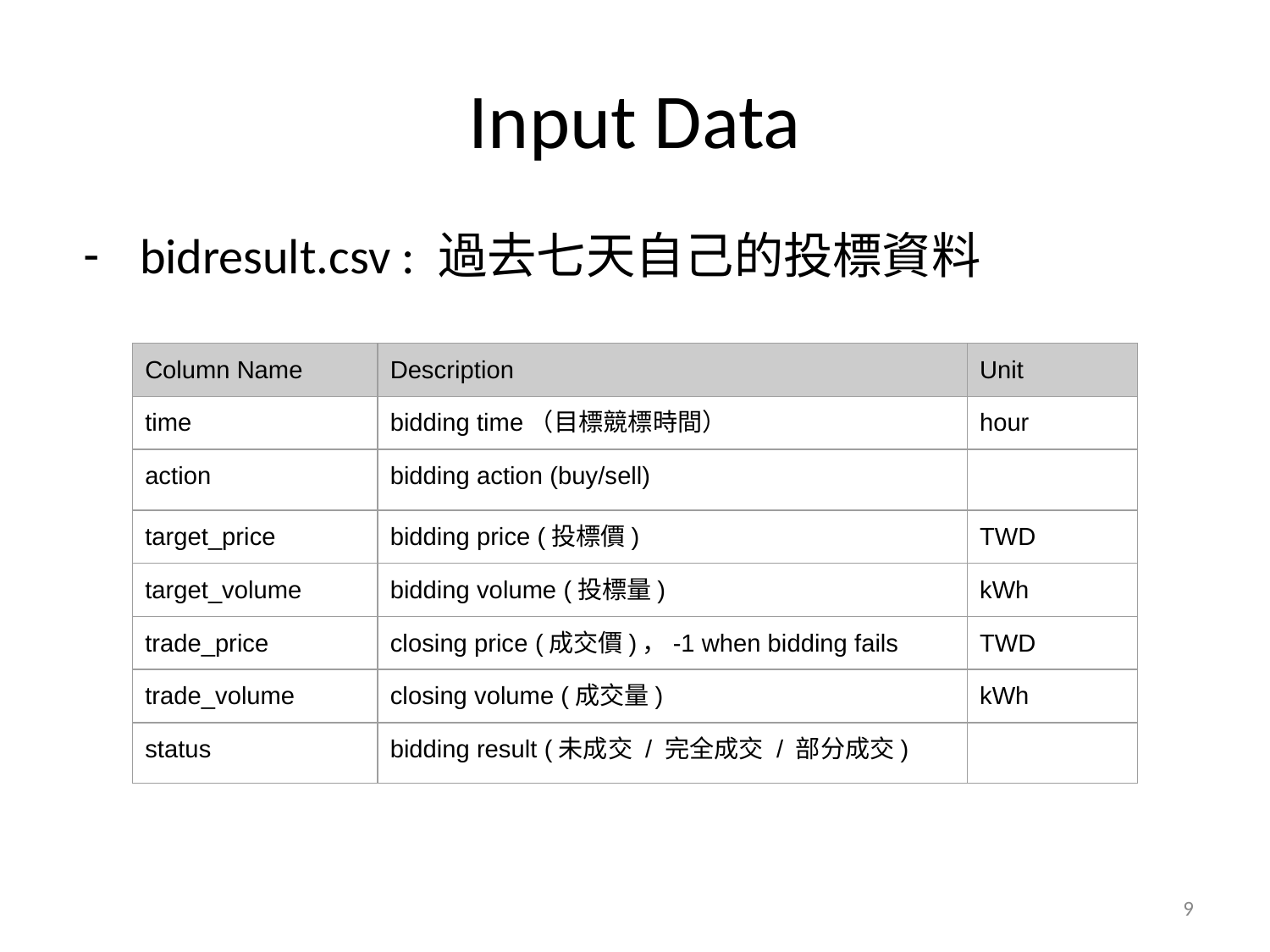

# Input Data
bidresult.csv : 過去七天自己的投標資料

| Column Name | Description | Unit |
| --- | --- | --- |
| time | bidding time（目標競標時間） | hour |
| action | bidding action (buy/sell) |  |
| target\_price | bidding price (投標價) | TWD |
| target\_volume | bidding volume (投標量) | kWh |
| trade\_price | closing price (成交價)，-1 when bidding fails | TWD |
| trade\_volume | closing volume (成交量) | kWh |
| status | bidding result (未成交 / 完全成交 / 部分成交) |  |
9